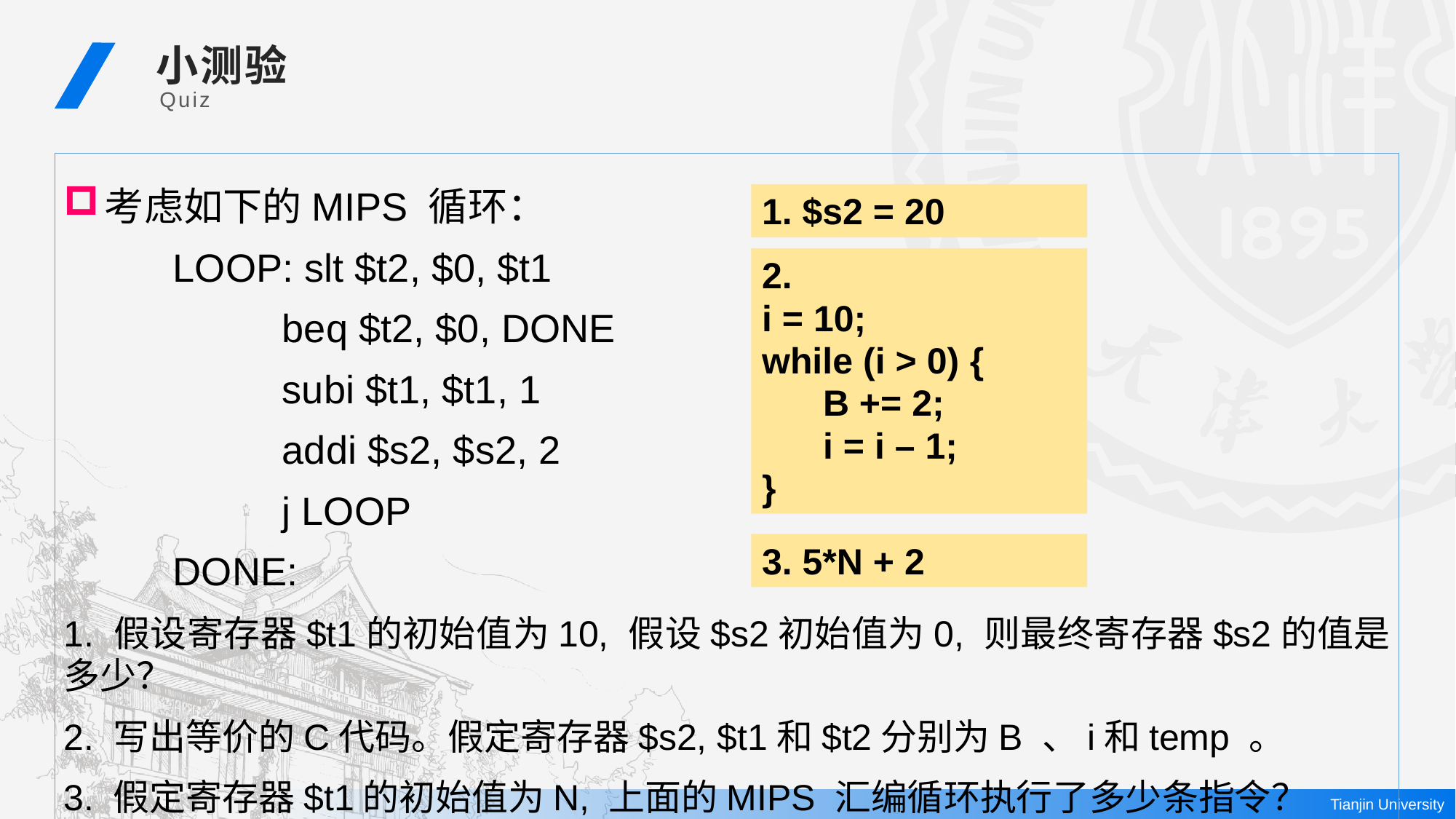

小测验
   Quiz
考虑如下的MIPS 循环：
	LOOP: slt $t2, $0, $t1
		beq $t2, $0, DONE
		subi $t1, $t1, 1
		addi $s2, $s2, 2
		j LOOP
	DONE:
1. 假设寄存器$t1的初始值为10, 假设$s2初始值为0, 则最终寄存器$s2的值是多少？
2. 写出等价的C代码。假定寄存器$s2, $t1和$t2分别为B 、i和temp 。
3. 假定寄存器$t1的初始值为N, 上面的MIPS 汇编循环执行了多少条指令？
1. $s2 = 20
2.
i = 10;
while (i > 0) {
      B += 2;
      i = i – 1;
}
3. 5*N + 2